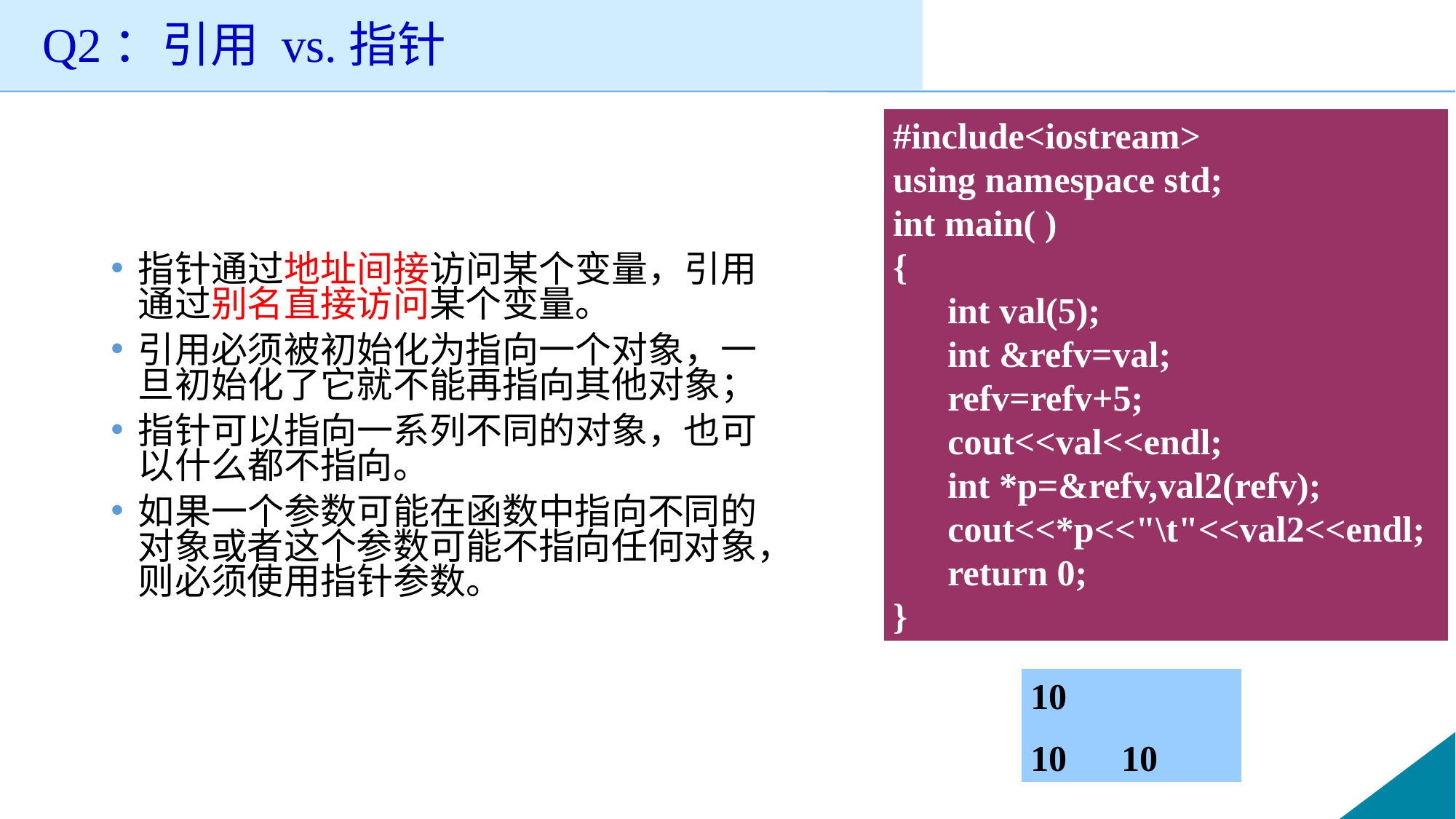

# Q2：引用 vs.指针
#include<iostream>
using namespace std;
int main( )
{
      int val(5);
      int &refv=val;
      refv=refv+5;
      cout<<val<<endl;
      int *p=&refv,val2(refv);
      cout<<*p<<"\t"<<val2<<endl;
      return 0;
}
指针通过地址间接访问某个变量，引用通过别名直接访问某个变量。
引用必须被初始化为指向一个对象，一旦初始化了它就不能再指向其他对象；
指针可以指向一系列不同的对象，也可以什么都不指向。
如果一个参数可能在函数中指向不同的对象或者这个参数可能不指向任何对象，则必须使用指针参数。
10
10      10